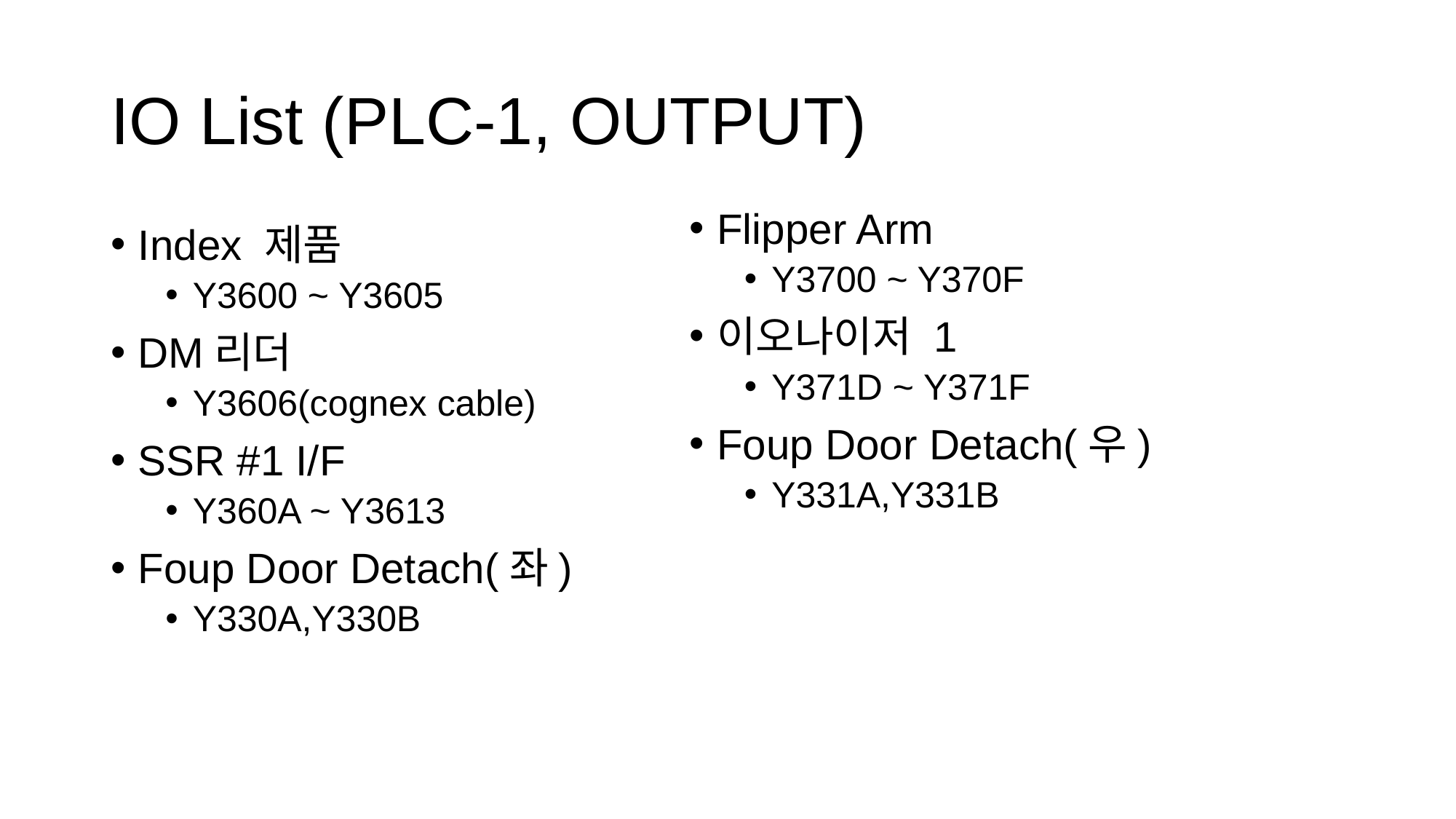

# IO List (PLC-1, OUTPUT)
Flipper Arm
Y3700 ~ Y370F
이오나이저 1
Y371D ~ Y371F
Foup Door Detach(우)
Y331A,Y331B

Index 제품
Y3600 ~ Y3605
DM리더
Y3606(cognex cable)
SSR #1 I/F
Y360A ~ Y3613
Foup Door Detach(좌)
Y330A,Y330B